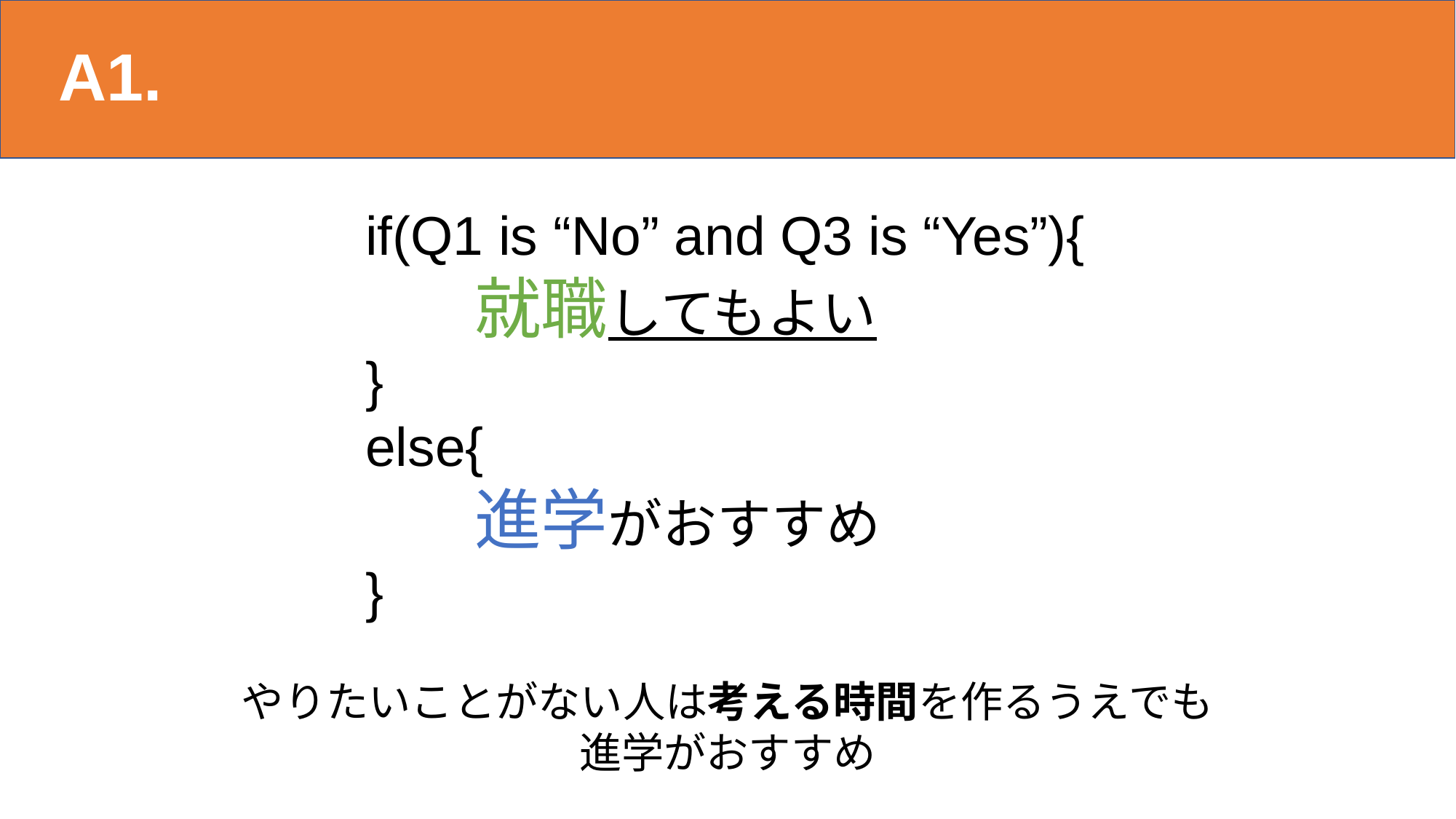

# A1.
if(Q1 is “No” and Q3 is “Yes”){
	就職してもよい
}
else{
	進学がおすすめ
}
やりたいことがない人は考える時間を作るうえでも
進学がおすすめ